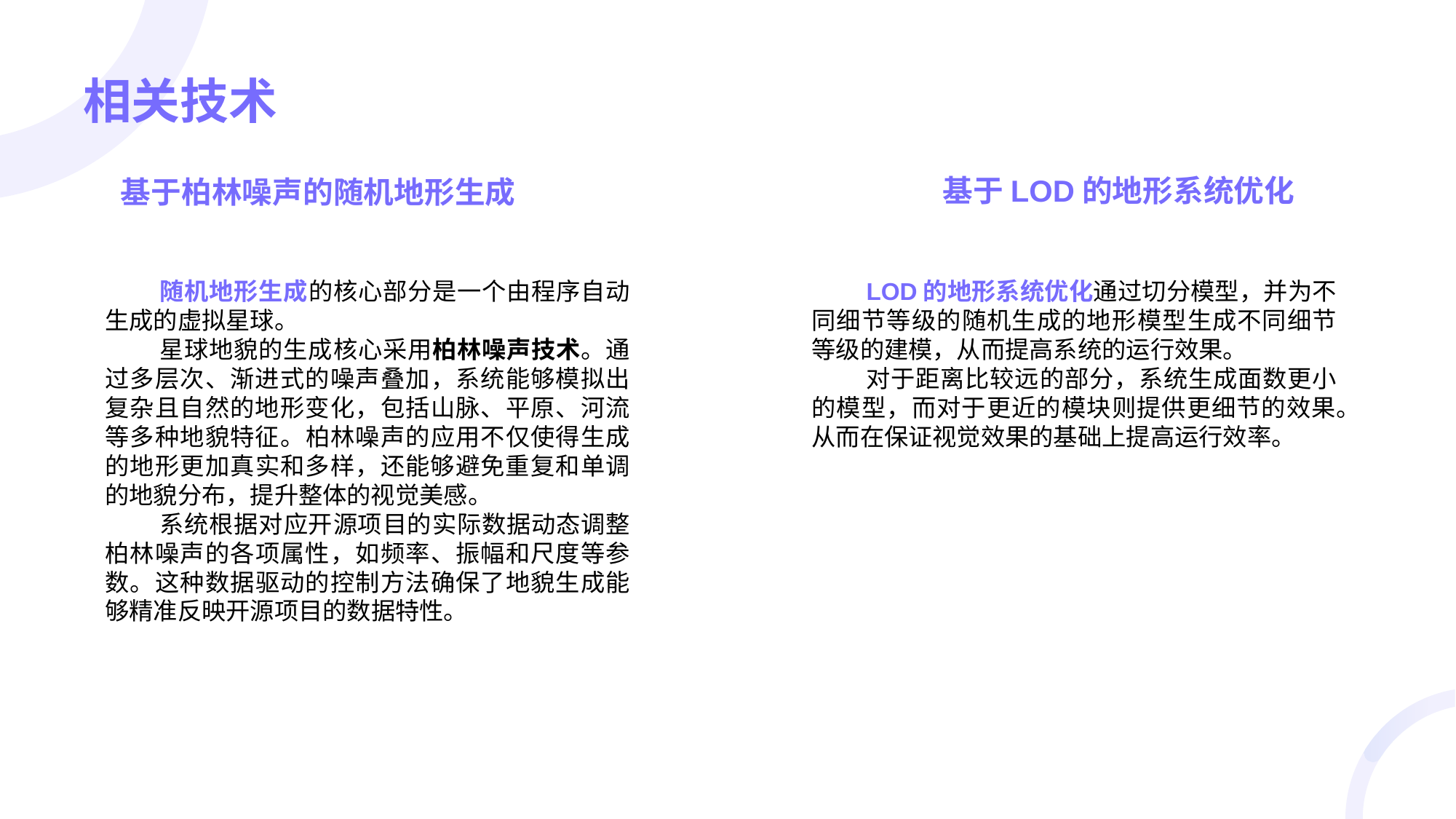

# 相关技术
基于LOD的地形系统优化
基于柏林噪声的随机地形生成
随机地形生成的核心部分是一个由程序自动生成的虚拟星球。
星球地貌的生成核心采用柏林噪声技术。通过多层次、渐进式的噪声叠加，系统能够模拟出复杂且自然的地形变化，包括山脉、平原、河流等多种地貌特征。柏林噪声的应用不仅使得生成的地形更加真实和多样，还能够避免重复和单调的地貌分布，提升整体的视觉美感。
系统根据对应开源项目的实际数据动态调整柏林噪声的各项属性，如频率、振幅和尺度等参数。这种数据驱动的控制方法确保了地貌生成能够精准反映开源项目的数据特性。
LOD的地形系统优化通过切分模型，并为不同细节等级的随机生成的地形模型生成不同细节等级的建模，从而提高系统的运行效果。
对于距离比较远的部分，系统生成面数更小的模型，而对于更近的模块则提供更细节的效果。从而在保证视觉效果的基础上提高运行效率。